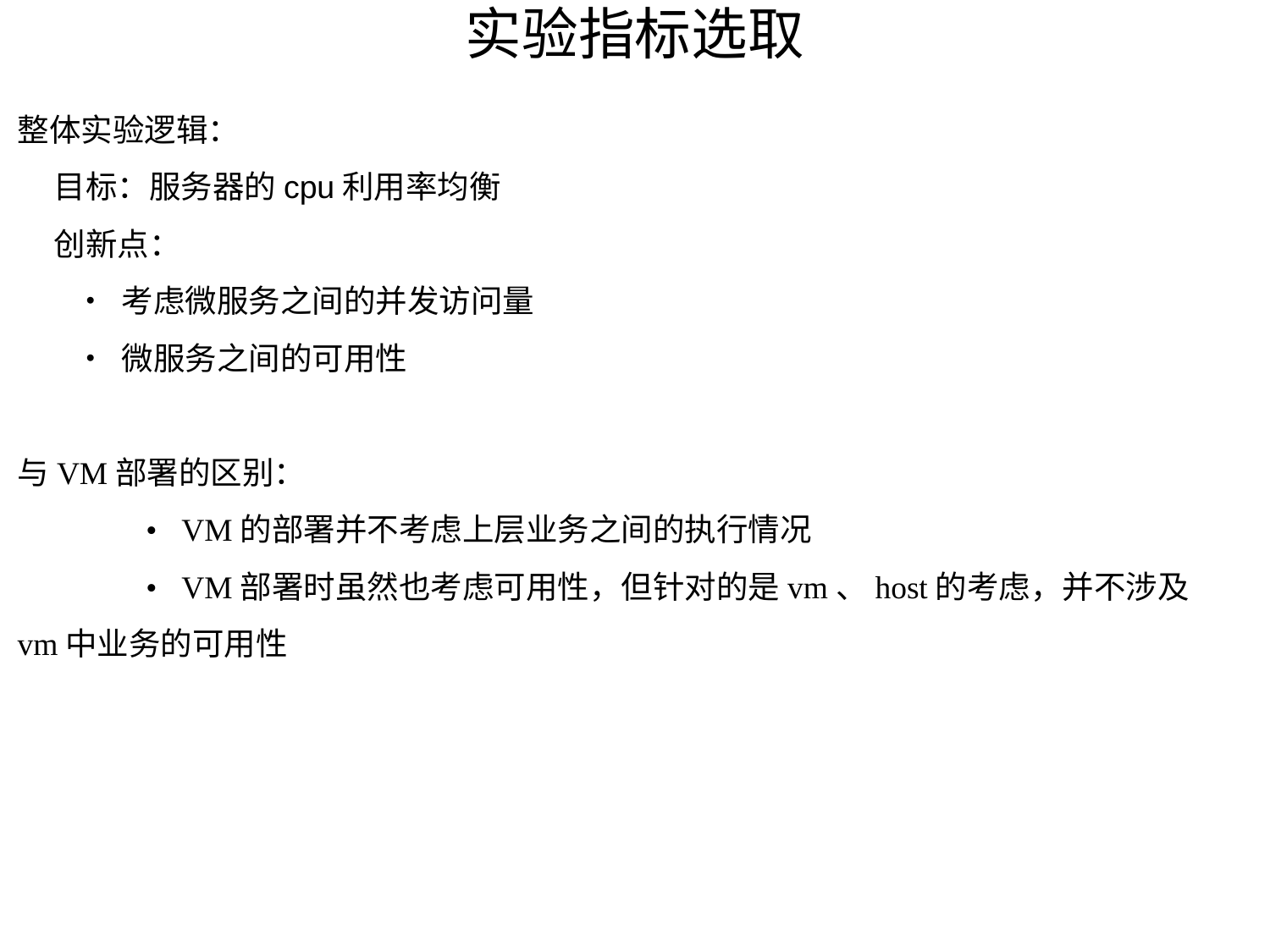

# 实验指标选取
整体实验逻辑：
    目标：服务器的cpu利用率均衡
    创新点：
        • 考虑微服务之间的并发访问量
        • 微服务之间的可用性

与VM部署的区别：
                •   VM的部署并不考虑上层业务之间的执行情况
                •   VM部署时虽然也考虑可用性，但针对的是vm、host的考虑，并不涉及vm中业务的可用性